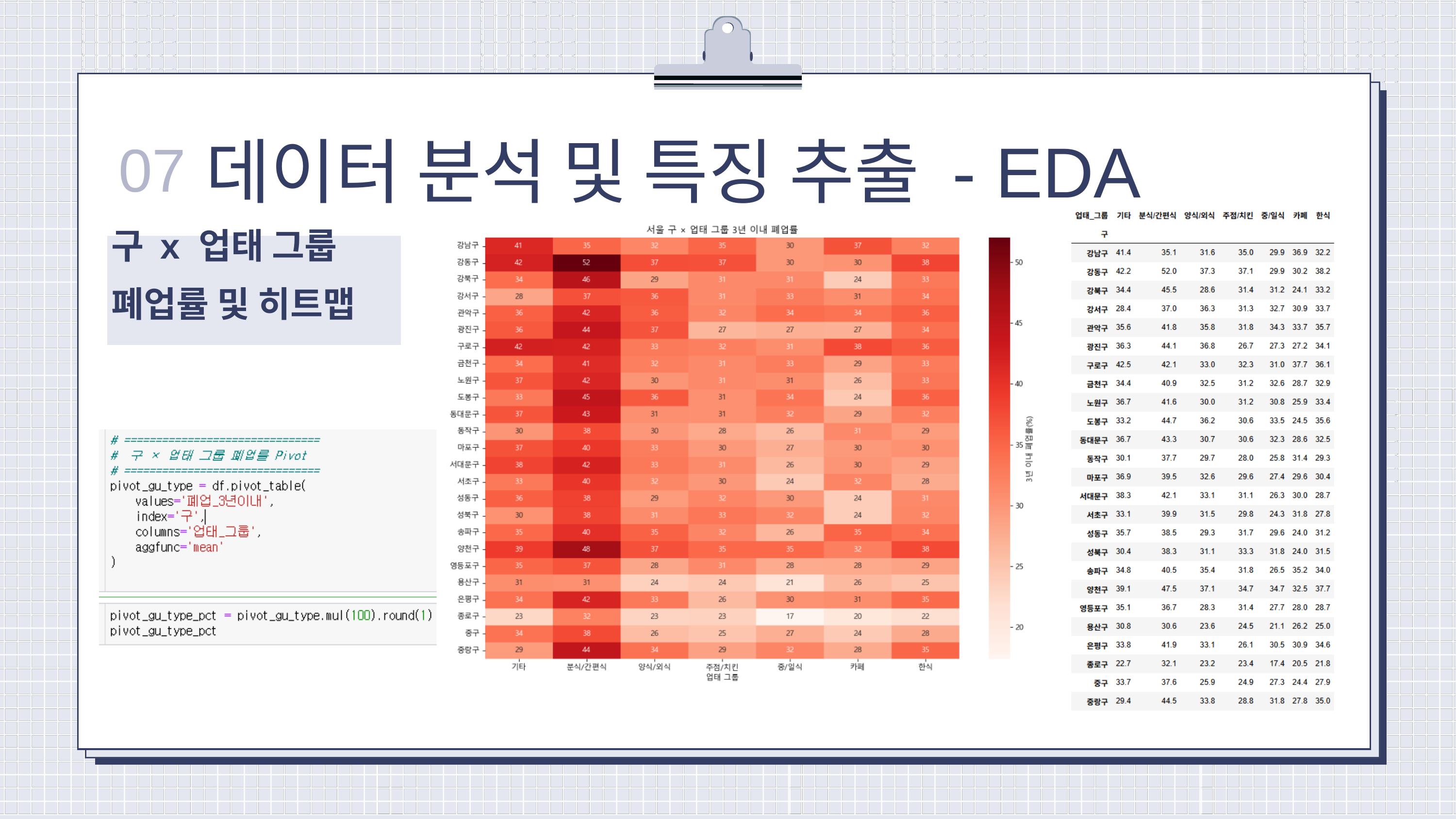

데이터 분석 및 특징 추출 - EDA
07

구 x 업태 그룹
폐업률 및 히트맵